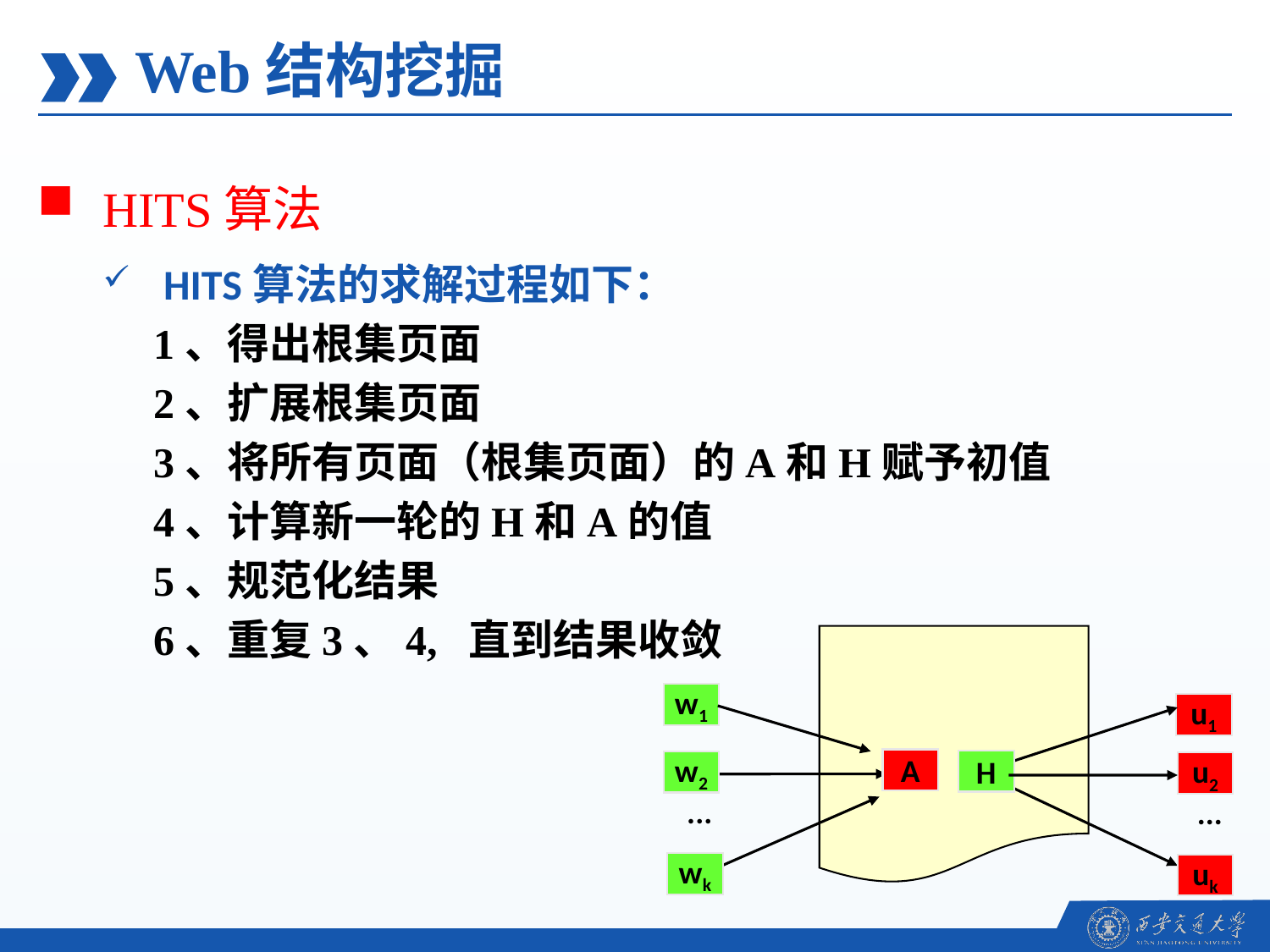

Web结构挖掘
HITS算法
HITS算法的求解过程如下：
1、得出根集页面
2、扩展根集页面
3、将所有页面（根集页面）的A和H赋予初值
4、计算新一轮的H和A的值
5、规范化结果
6、重复3、4,  直到结果收敛

w1
u1

A
H
w2
u2

...

...

wk
uk